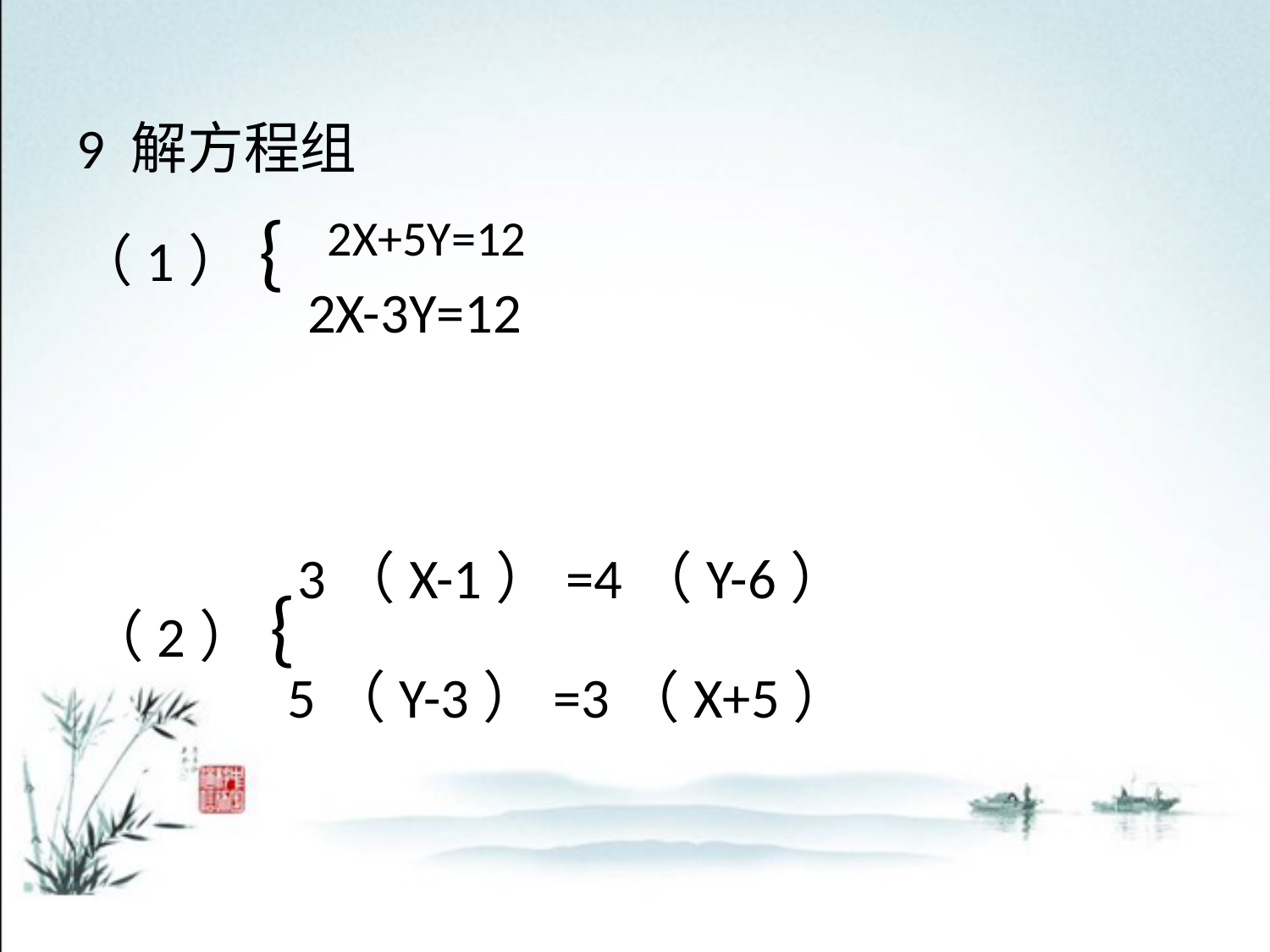

9 解方程组
（1）{
2X+5Y=12
2X-3Y=12
3（X-1）=4（Y-6）
（2）{
5（Y-3）=3（X+5）